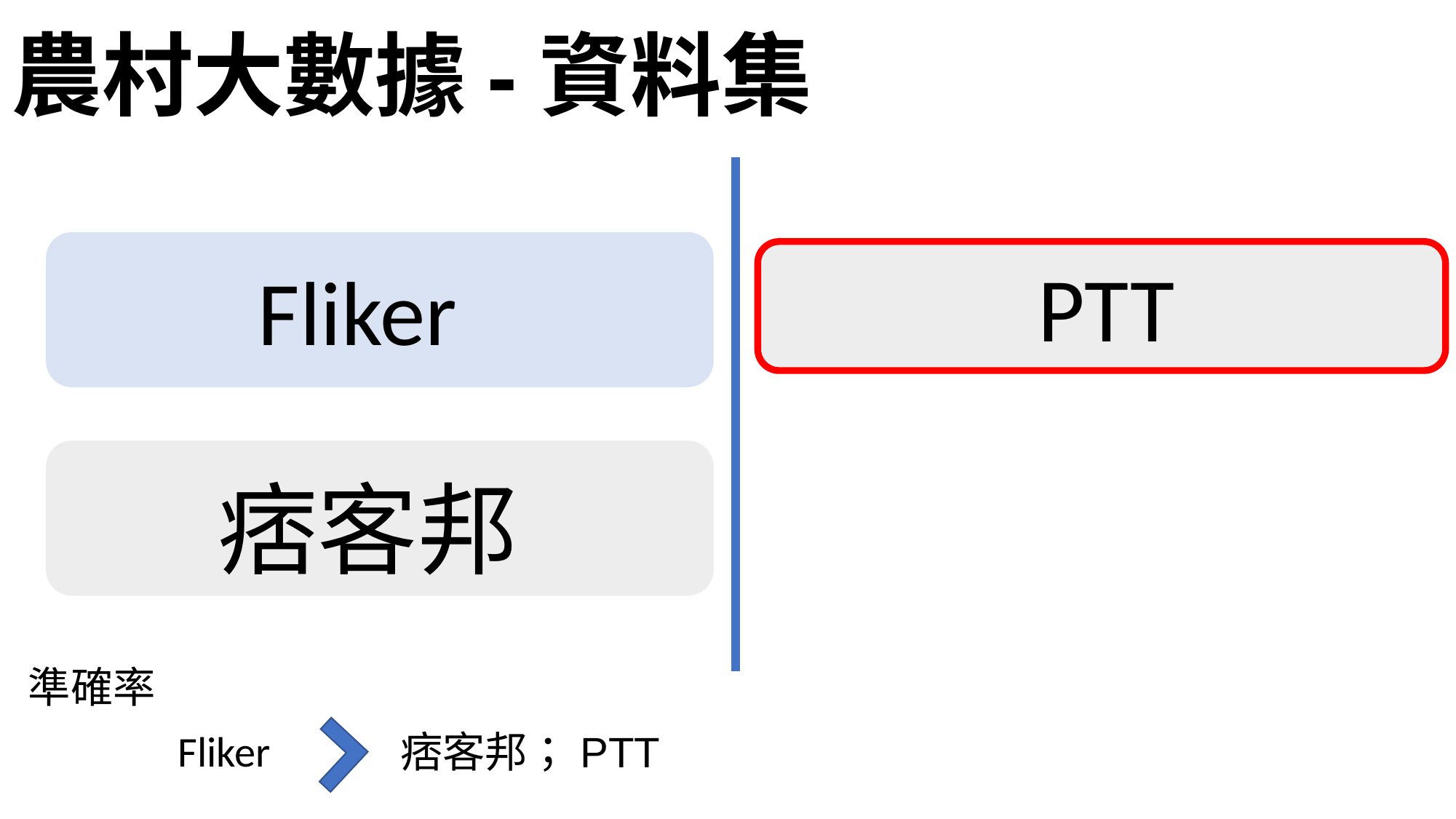

# 農村大數據-資料集

PTT
Fliker

痞客邦
準確率
Fliker
痞客邦；PTT